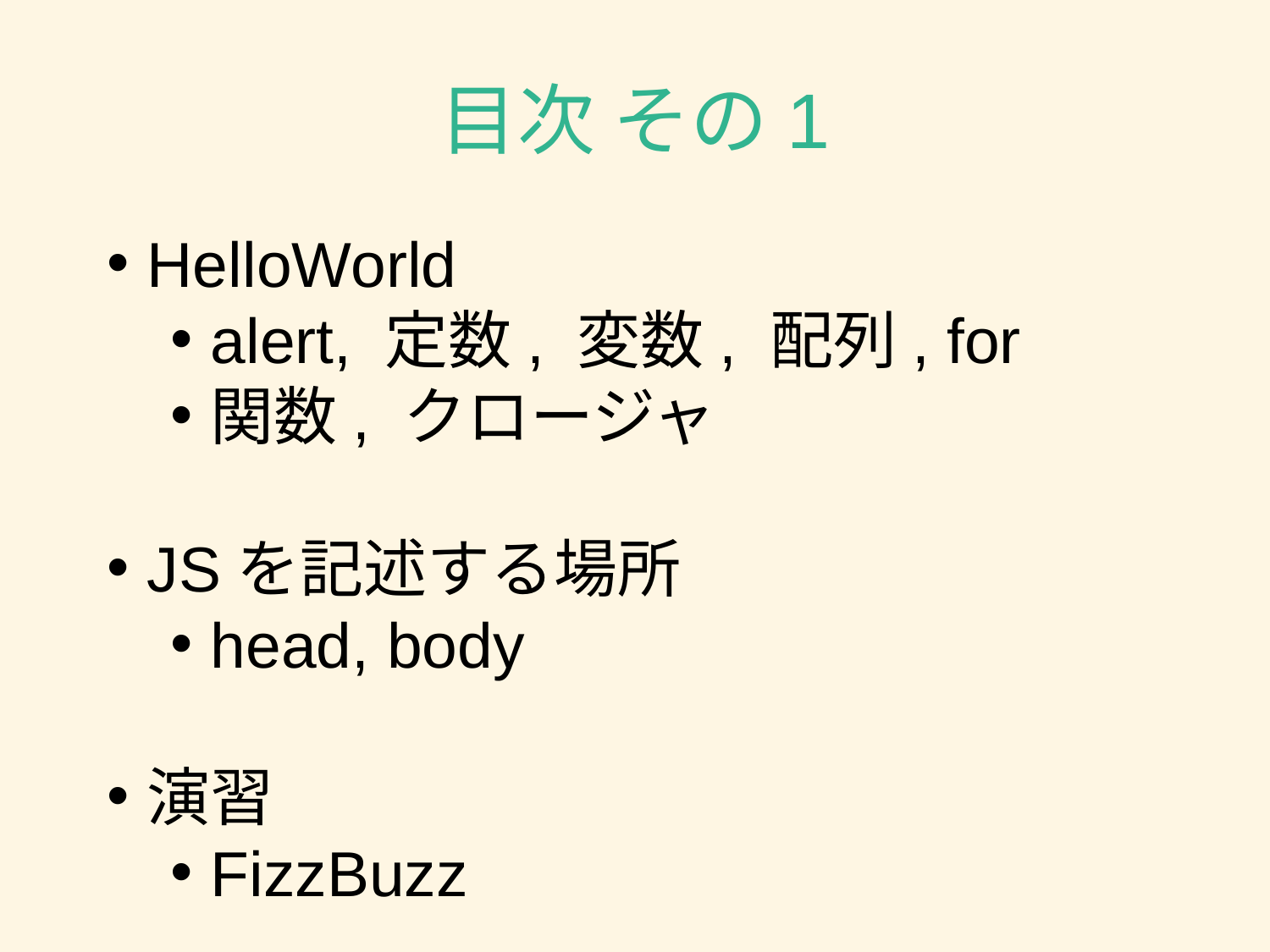

# 目次 その1
HelloWorld
alert, 定数, 変数, 配列, for
関数, クロージャ
JSを記述する場所
head, body

演習
FizzBuzz